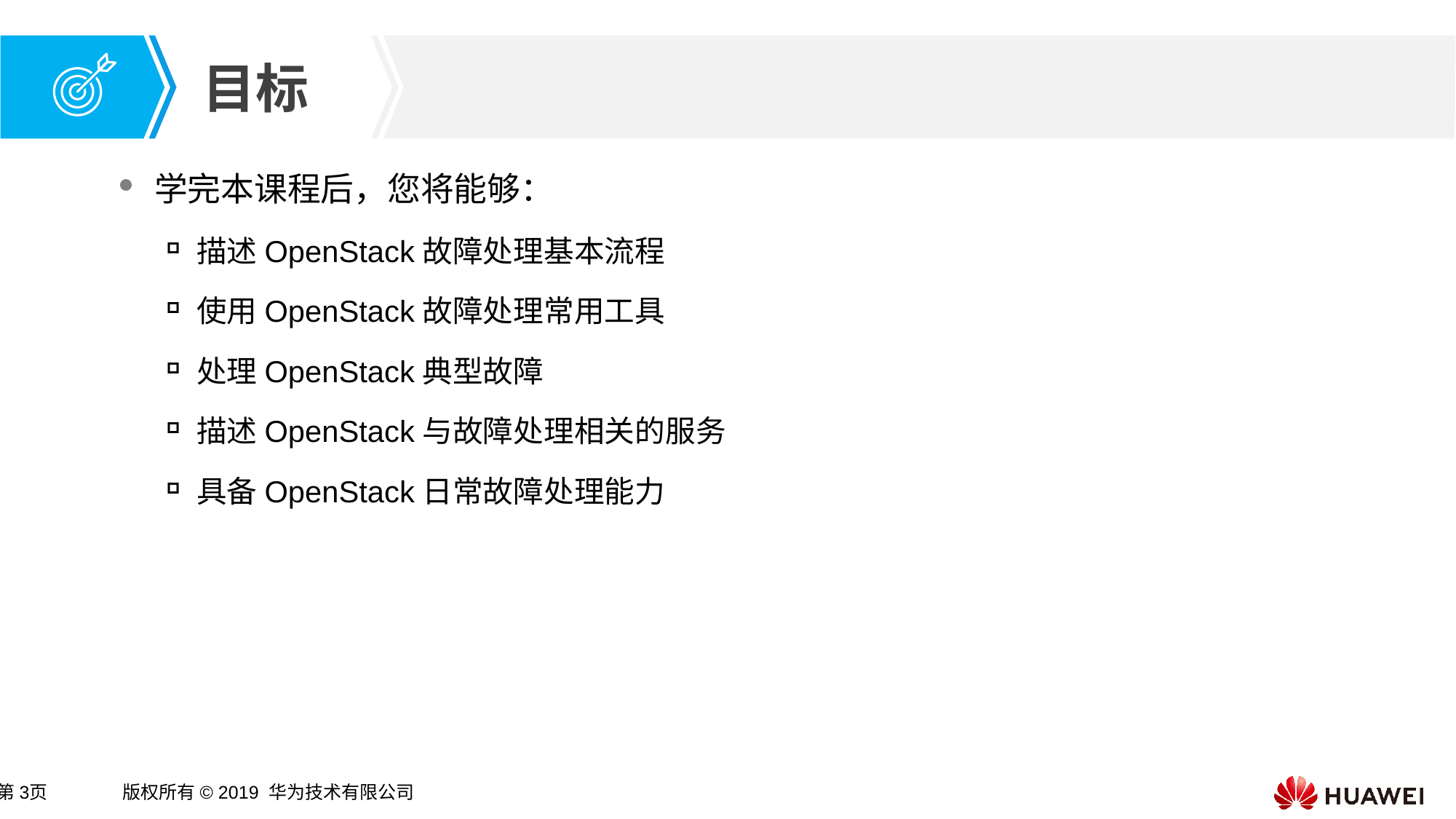

学完本课程后，您将能够：
描述OpenStack故障处理基本流程
使用OpenStack故障处理常用工具
处理OpenStack典型故障
描述OpenStack与故障处理相关的服务
具备OpenStack日常故障处理能力